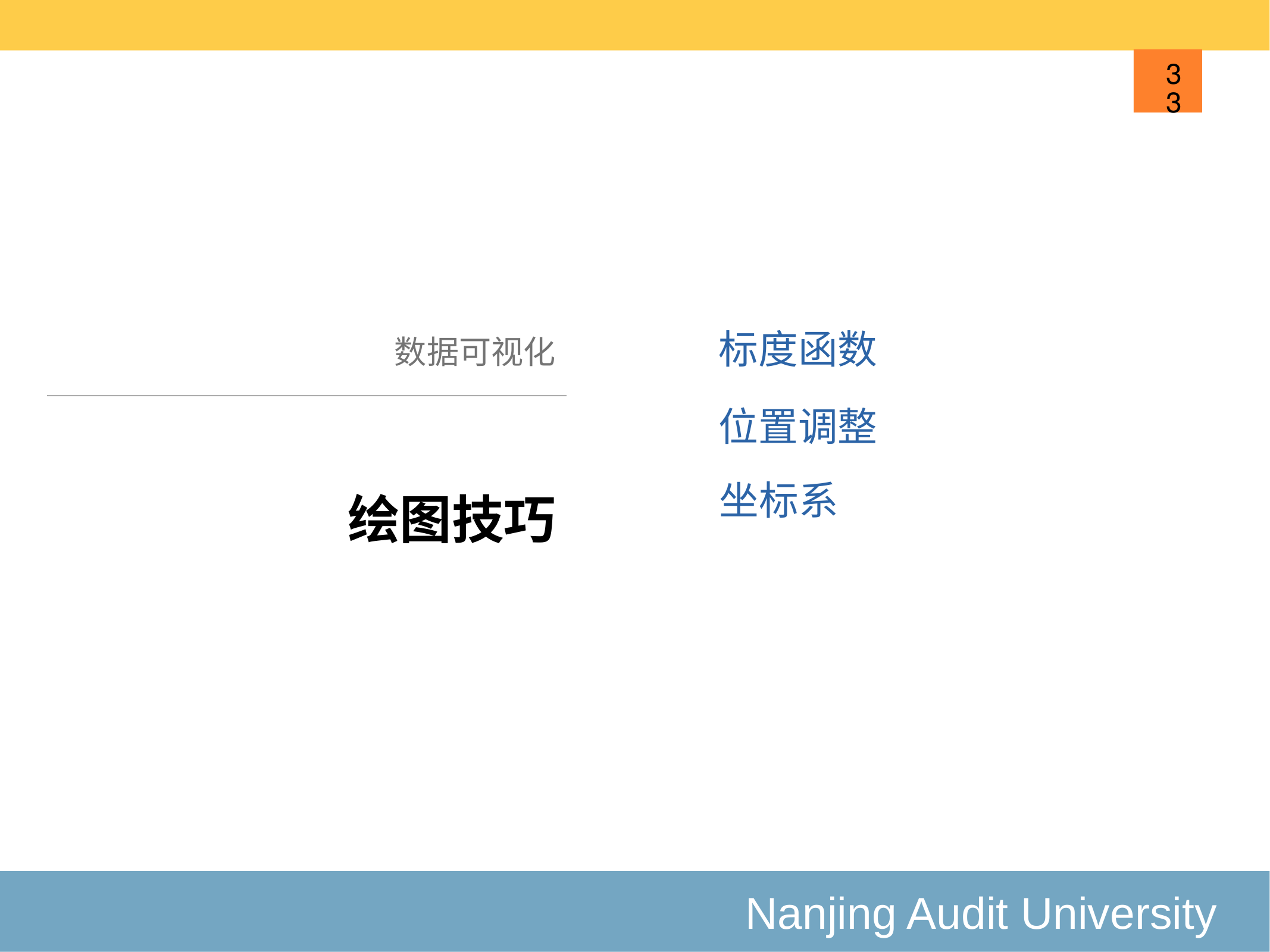

33
数据可视化
标度函数
位置调整
# 绘图技巧
坐标系